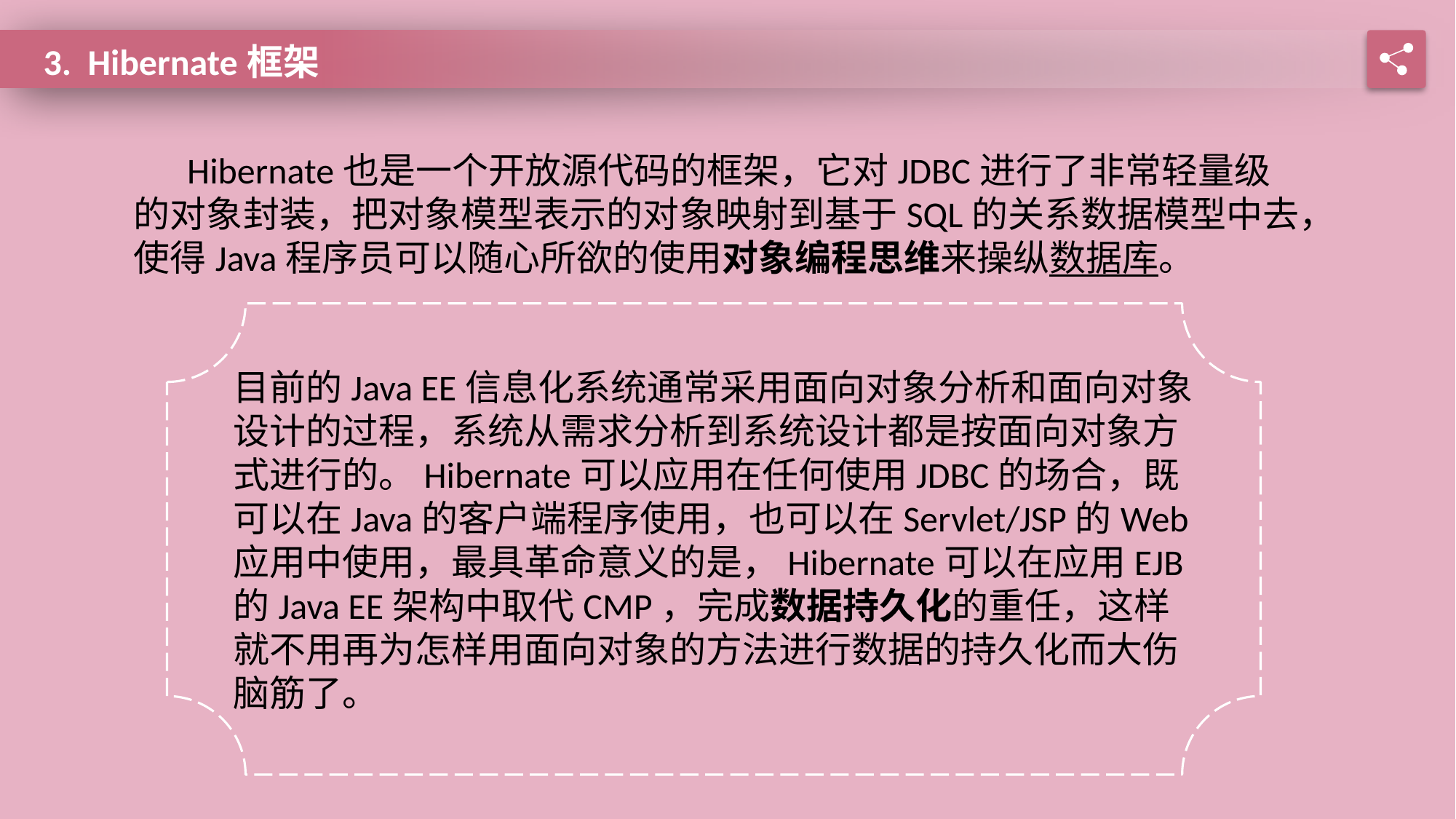

3.  Hibernate框架
Hibernate也是一个开放源代码的框架，它对JDBC进行了非常轻量级的对象封装，把对象模型表示的对象映射到基于SQL的关系数据模型中去，使得Java程序员可以随心所欲的使用对象编程思维来操纵数据库。
目前的Java EE信息化系统通常采用面向对象分析和面向对象设计的过程，系统从需求分析到系统设计都是按面向对象方式进行的。Hibernate可以应用在任何使用JDBC的场合，既可以在Java的客户端程序使用，也可以在Servlet/JSP的Web应用中使用，最具革命意义的是，Hibernate可以在应用EJB的Java EE架构中取代CMP，完成数据持久化的重任，这样就不用再为怎样用面向对象的方法进行数据的持久化而大伤脑筋了。